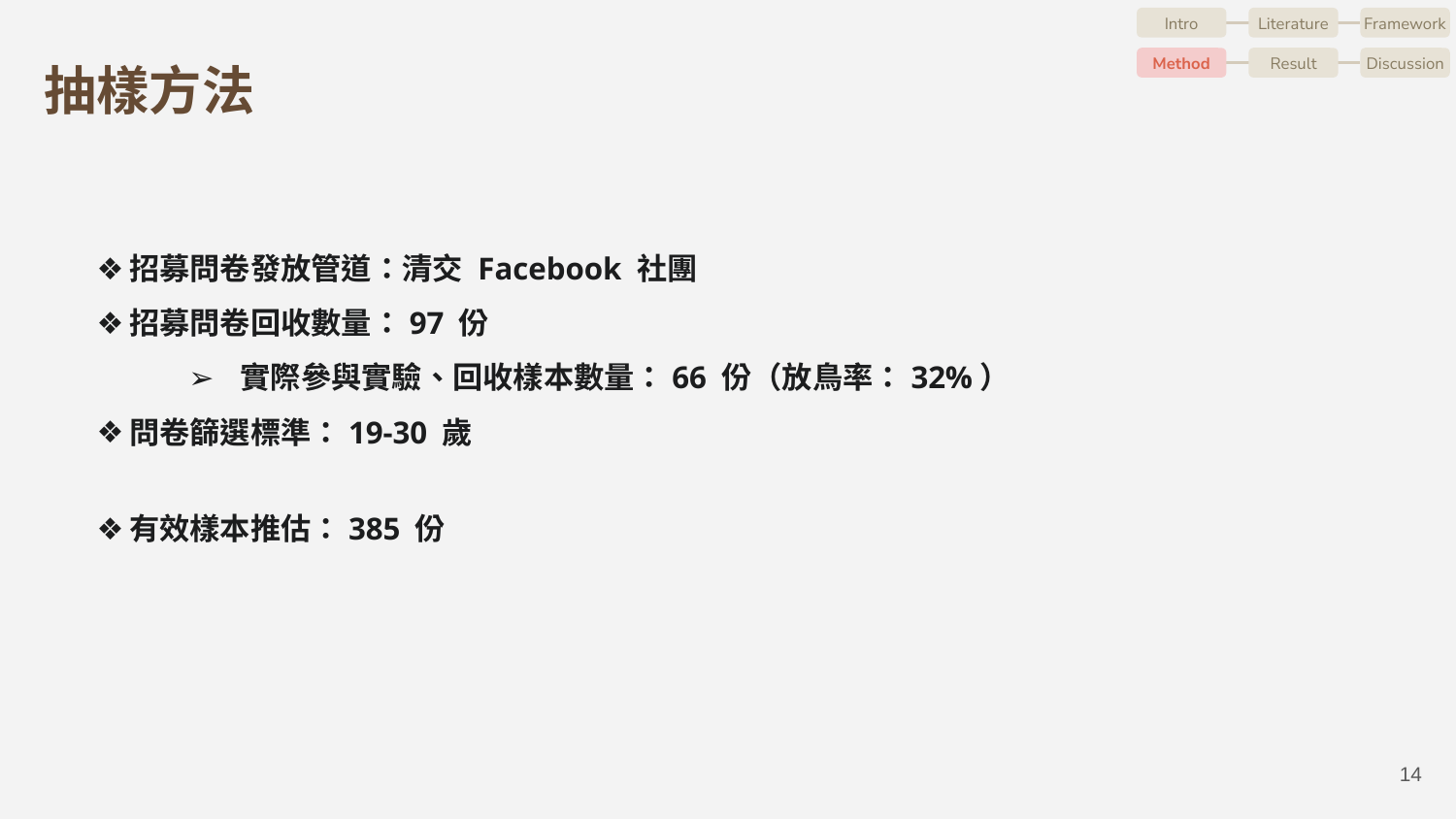

Intro
Literature
Framework
Method
Result
Discussion
# 抽樣方法
招募問卷發放管道：清交 Facebook 社團
招募問卷回收數量：97 份
實際參與實驗、回收樣本數量：66 份（放鳥率：32%）
問卷篩選標準：19-30 歲
有效樣本推估：385 份
14